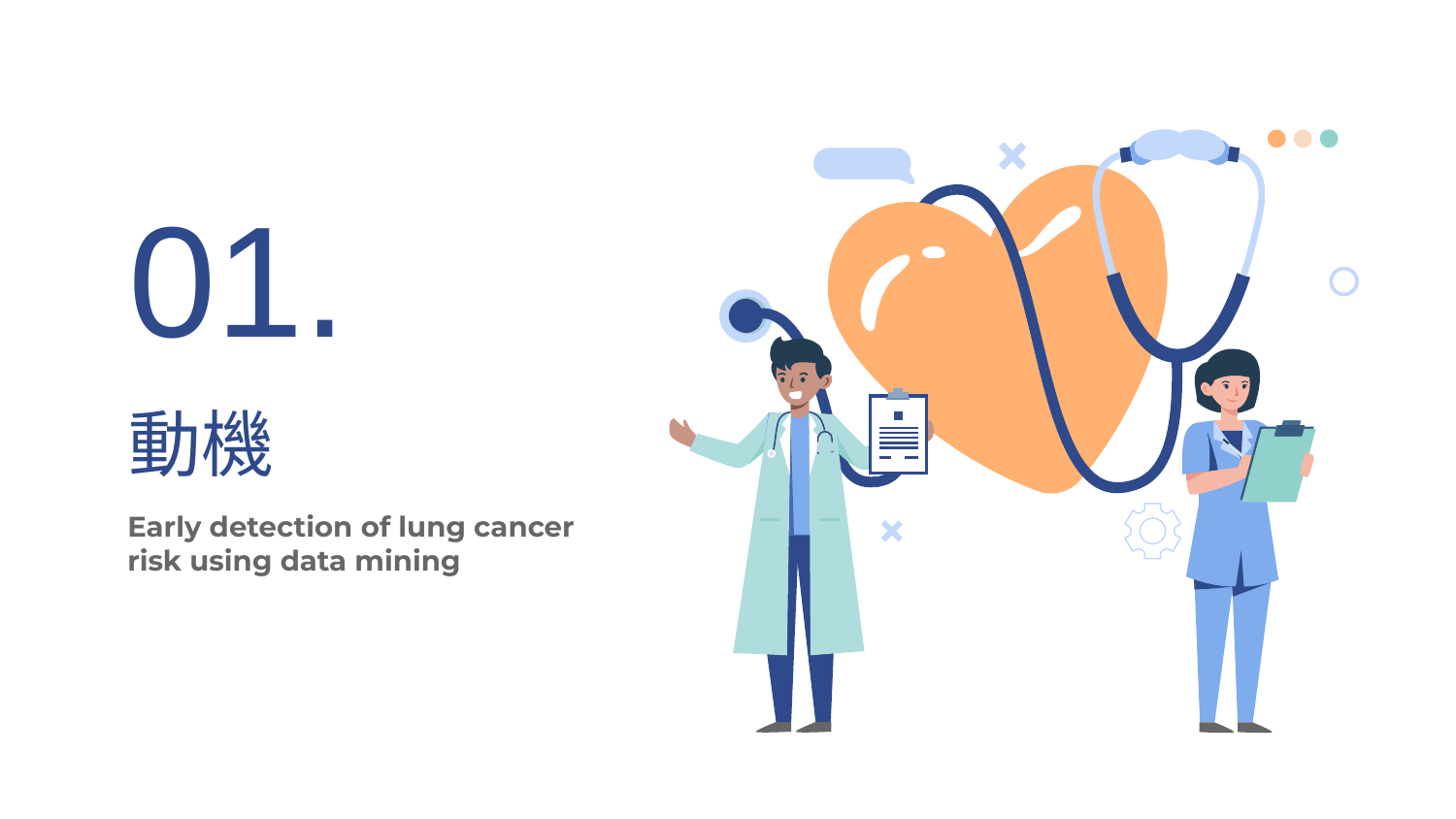

01.
# 動機
Early detection of lung cancer risk using data mining